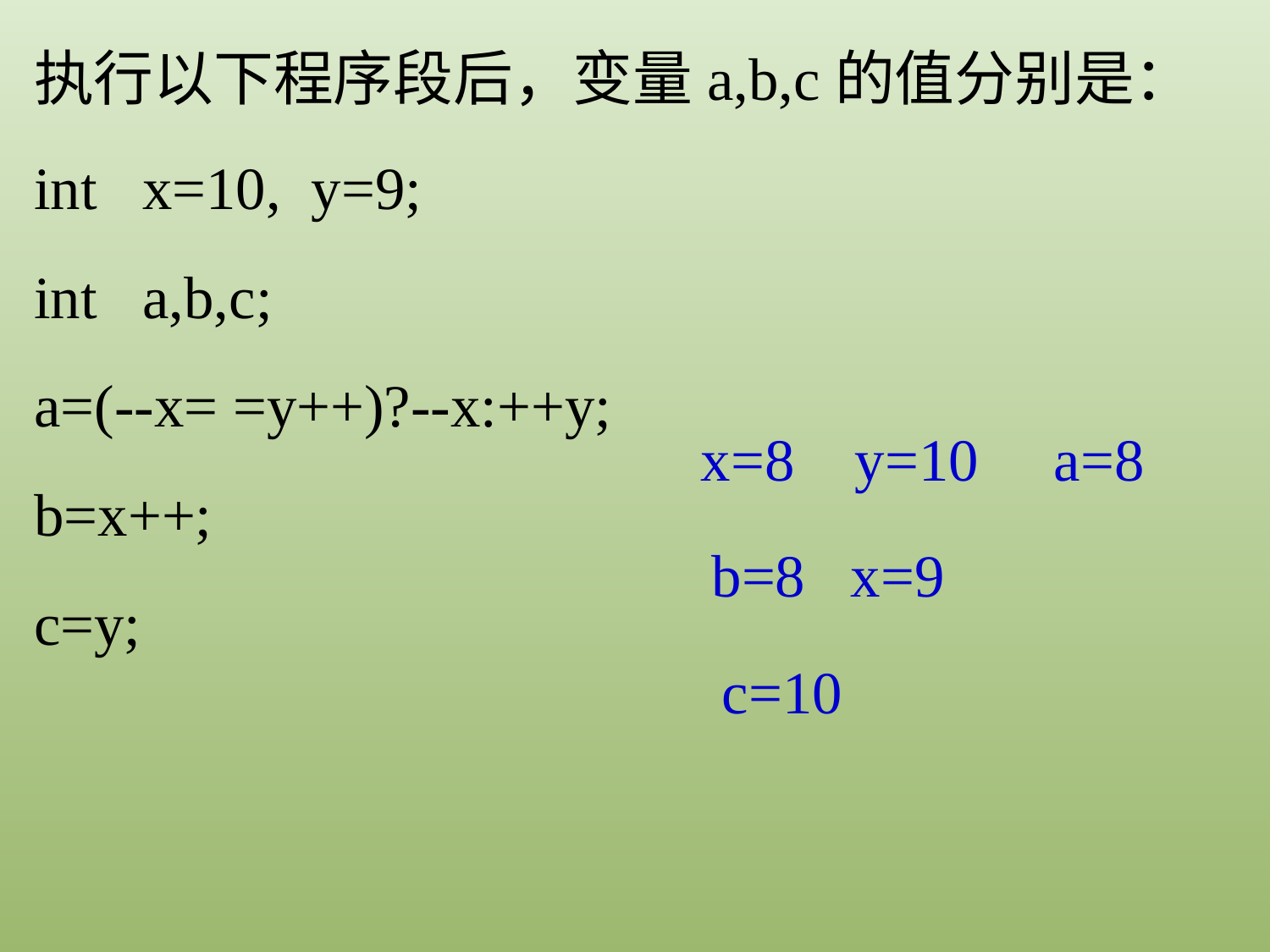

执行以下程序段后，变量a,b,c的值分别是：
int   x=10,  y=9;
int   a,b,c;
a=(--x= =y++)?--x:++y;
b=x++;
c=y;
x=8    y=10     a=8
b=8   x=9
c=10
105